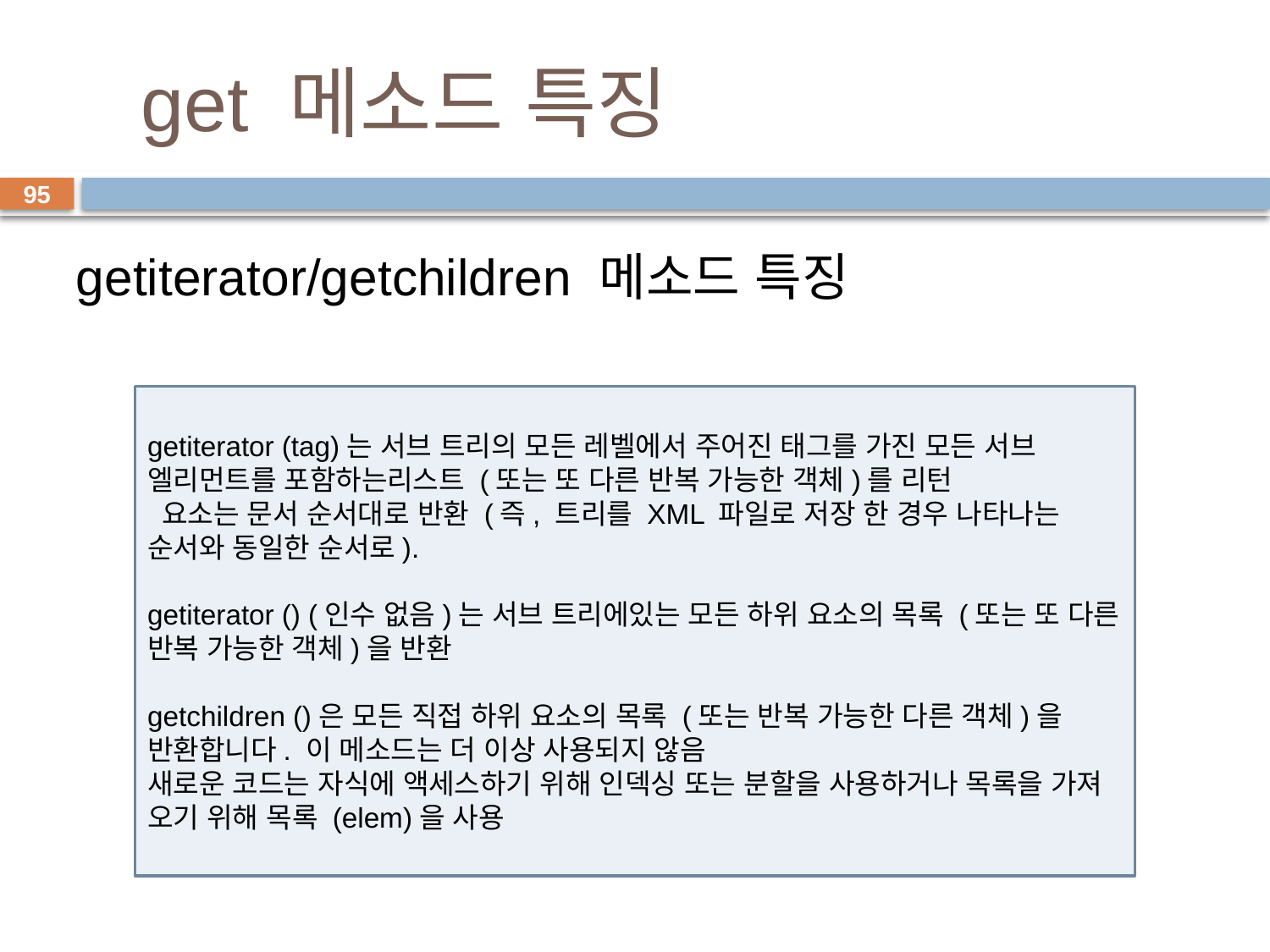

# get 메소드 특징
95
getiterator/getchildren 메소드 특징
getiterator (tag)는 서브 트리의 모든 레벨에서 주어진 태그를 가진 모든 서브 엘리먼트를 포함하는리스트 (또는 또 다른 반복 가능한 객체)를 리턴
 요소는 문서 순서대로 반환 (즉, 트리를 XML 파일로 저장 한 경우 나타나는 순서와 동일한 순서로).

getiterator () (인수 없음)는 서브 트리에있는 모든 하위 요소의 목록 (또는 또 다른 반복 가능한 객체)을 반환

getchildren ()은 모든 직접 하위 요소의 목록 (또는 반복 가능한 다른 객체)을 반환합니다. 이 메소드는 더 이상 사용되지 않음
새로운 코드는 자식에 액세스하기 위해 인덱싱 또는 분할을 사용하거나 목록을 가져 오기 위해 목록 (elem)을 사용